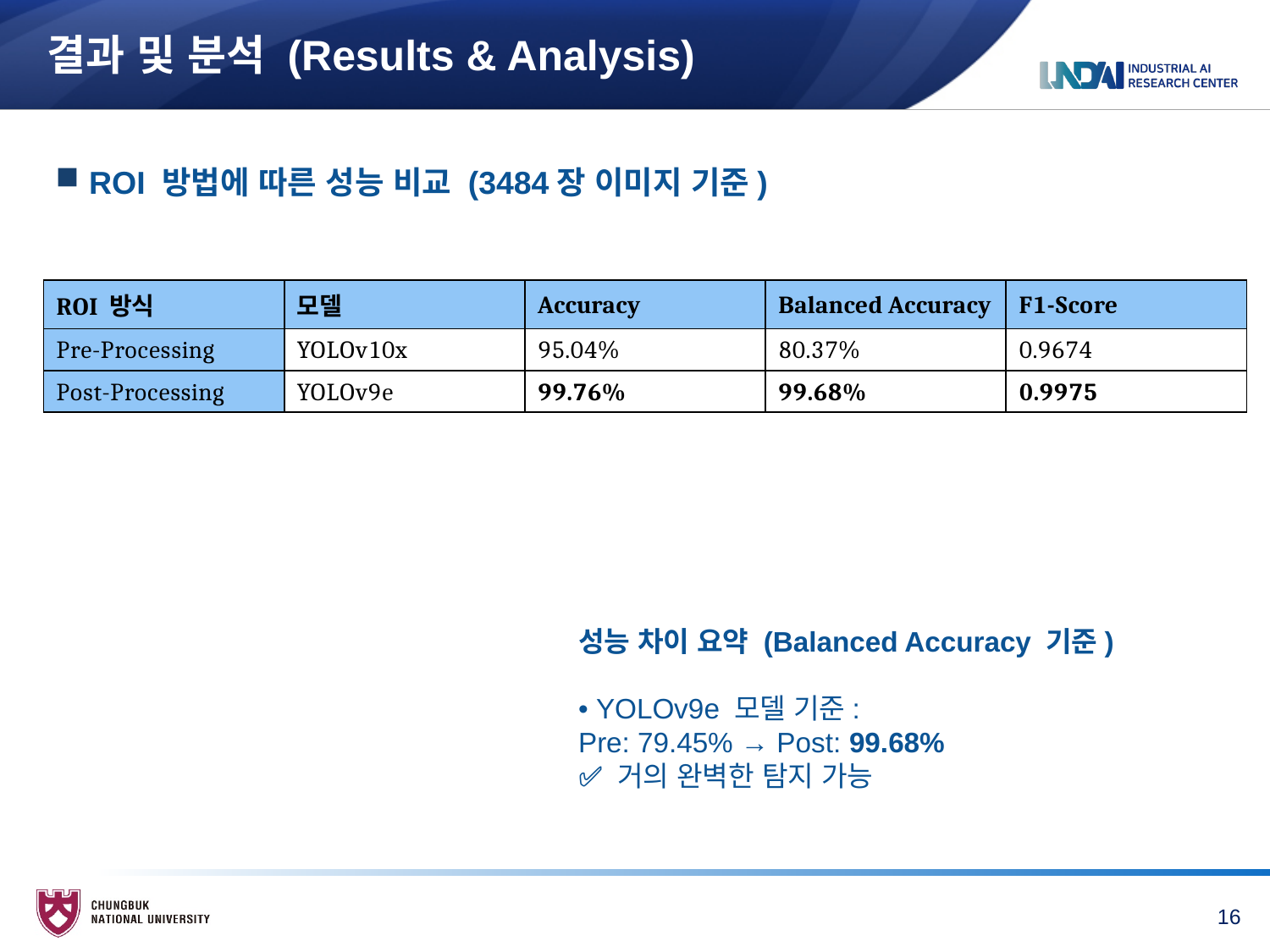

# 결과 및 분석 (Results & Analysis)
ROI 방법에 따른 성능 비교 (3484장 이미지 기준)
| ROI 방식 | 모델 | Accuracy | Balanced Accuracy | F1-Score |
| --- | --- | --- | --- | --- |
| Pre-Processing | YOLOv10x | 95.04% | 80.37% | 0.9674 |
| Post-Processing | YOLOv9e | 99.76% | 99.68% | 0.9975 |
성능 차이 요약 (Balanced Accuracy 기준)

• YOLOv9e 모델 기준:
Pre: 79.45% → Post: 99.68%
✅ 거의 완벽한 탐지 가능